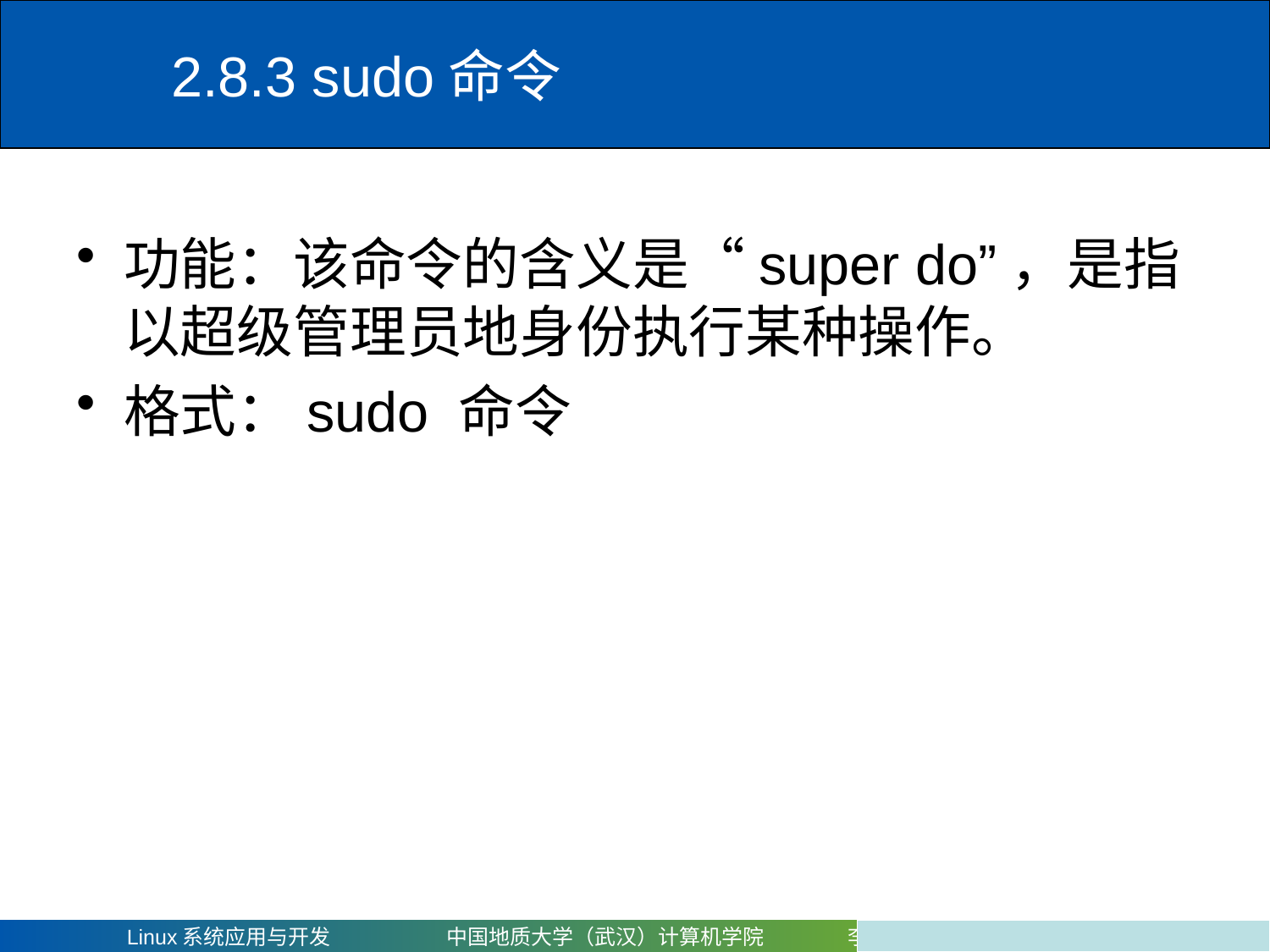

# 2.8.3 sudo命令
功能：该命令的含义是“super do”，是指以超级管理员地身份执行某种操作。
格式：sudo 命令